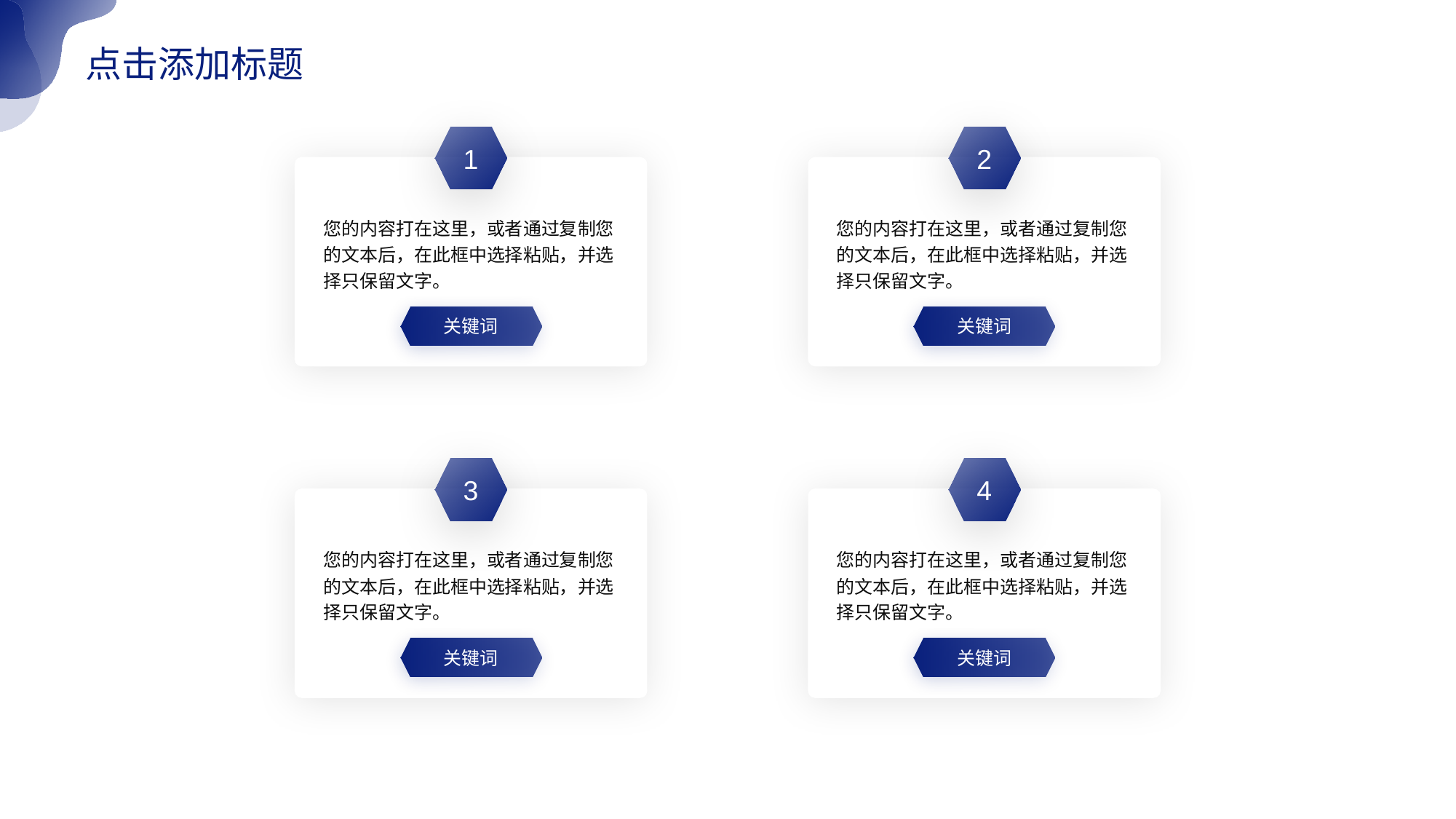

点击添加标题
1
2

您的内容打在这里，或者通过复制您的文本后，在此框中选择粘贴，并选择只保留文字。
关键词

您的内容打在这里，或者通过复制您的文本后，在此框中选择粘贴，并选择只保留文字。
关键词
3
4

您的内容打在这里，或者通过复制您的文本后，在此框中选择粘贴，并选择只保留文字。
关键词

您的内容打在这里，或者通过复制您的文本后，在此框中选择粘贴，并选择只保留文字。
关键词